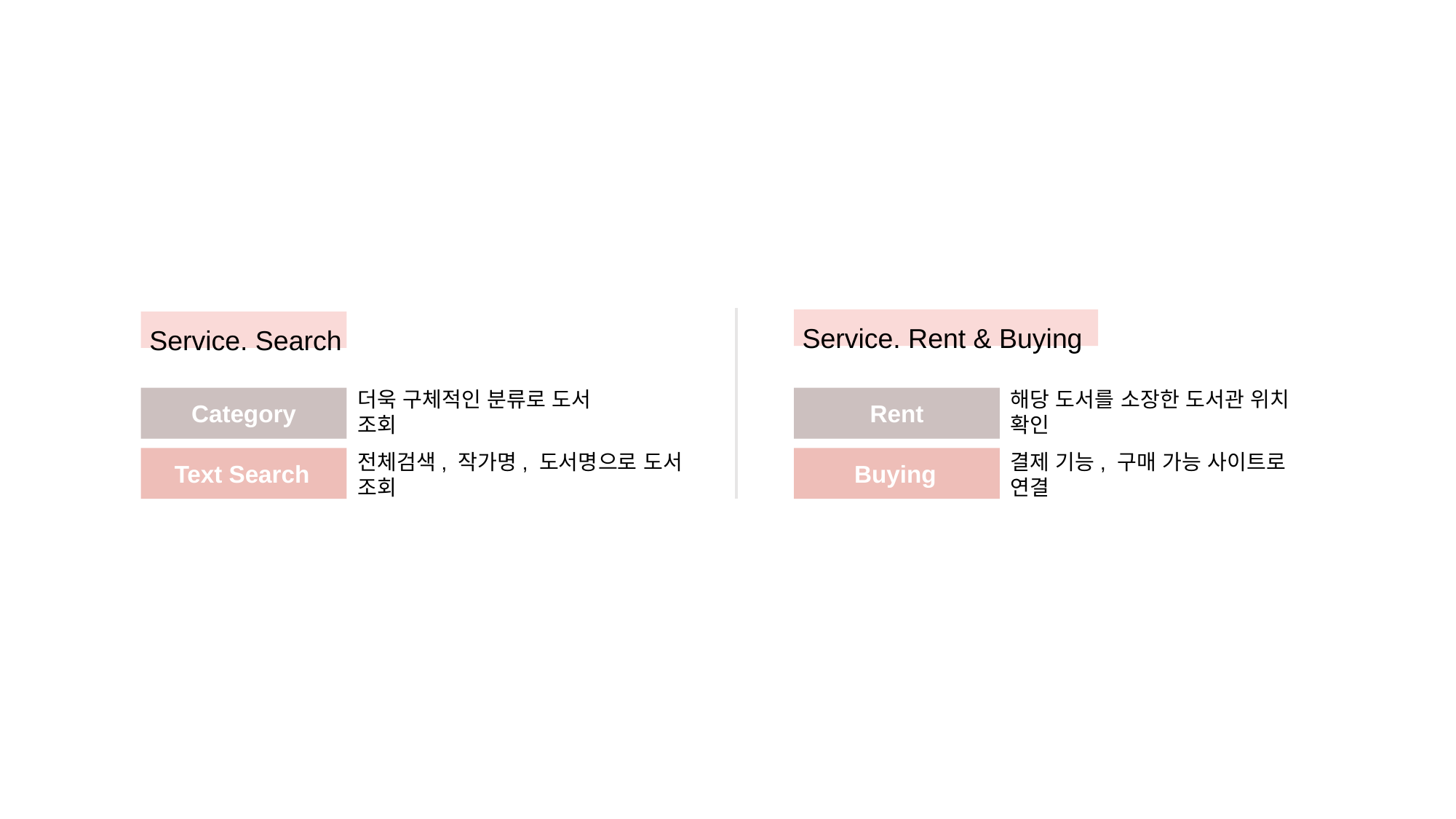

Service. Rent & Buying

Rent
해당 도서를 소장한 도서관 위치 확인

Buying
결제 기능, 구매 가능 사이트로 연결
Service. Search

Category
더욱 구체적인 분류로 도서 조회

Text Search
전체검색, 작가명, 도서명으로 도서 조회